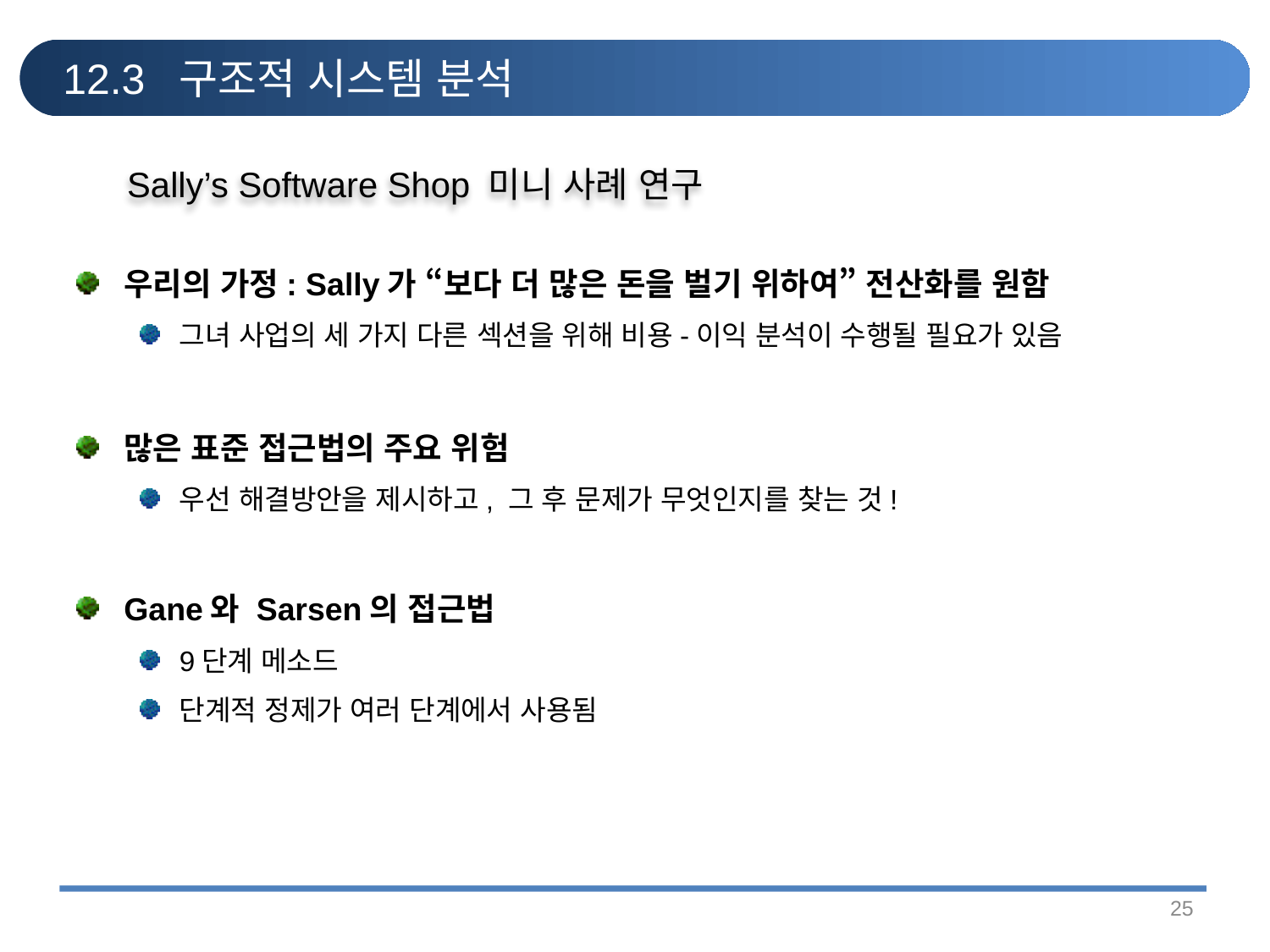

# 12.3  구조적 시스템 분석
Sally’s Software Shop 미니 사례 연구
우리의 가정: Sally가 “보다 더 많은 돈을 벌기 위하여” 전산화를 원함
그녀 사업의 세 가지 다른 섹션을 위해 비용-이익 분석이 수행될 필요가 있음

많은 표준 접근법의 주요 위험
우선 해결방안을 제시하고, 그 후 문제가 무엇인지를 찾는 것!

Gane와 Sarsen의 접근법
9단계 메소드
단계적 정제가 여러 단계에서 사용됨
25